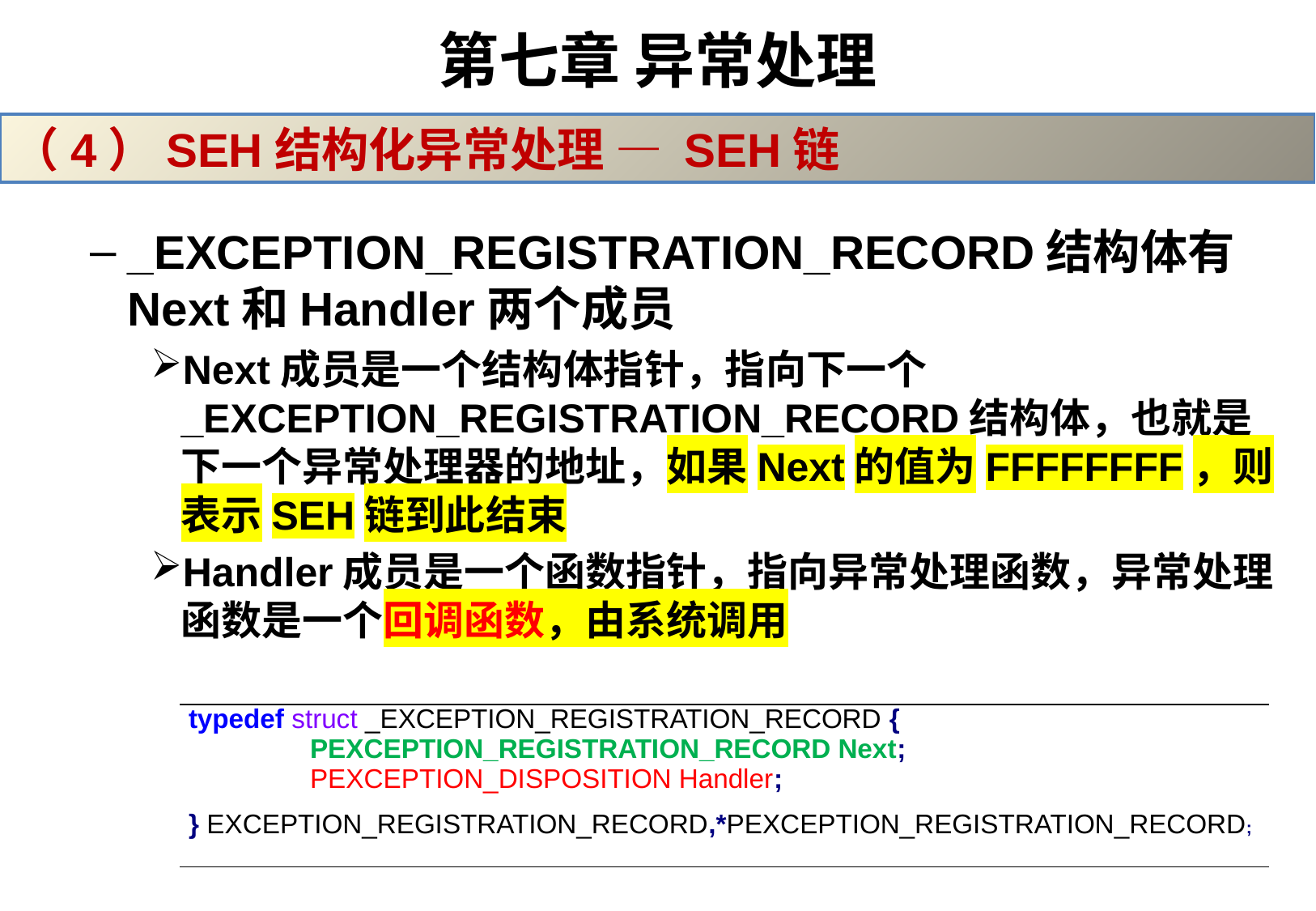

# 第七章 异常处理
（4）SEH结构化异常处理 — SEH链
_EXCEPTION_REGISTRATION_RECORD结构体有Next和Handler两个成员
Next成员是一个结构体指针，指向下一个_EXCEPTION_REGISTRATION_RECORD结构体，也就是下一个异常处理器的地址，如果Next的值为FFFFFFFF，则表示SEH链到此结束
Handler成员是一个函数指针，指向异常处理函数，异常处理函数是一个回调函数，由系统调用
| typedef struct \_EXCEPTION\_REGISTRATION\_RECORD { PEXCEPTION\_REGISTRATION\_RECORD Next; PEXCEPTION\_DISPOSITION Handler; } EXCEPTION\_REGISTRATION\_RECORD,\*PEXCEPTION\_REGISTRATION\_RECORD; |
| --- |